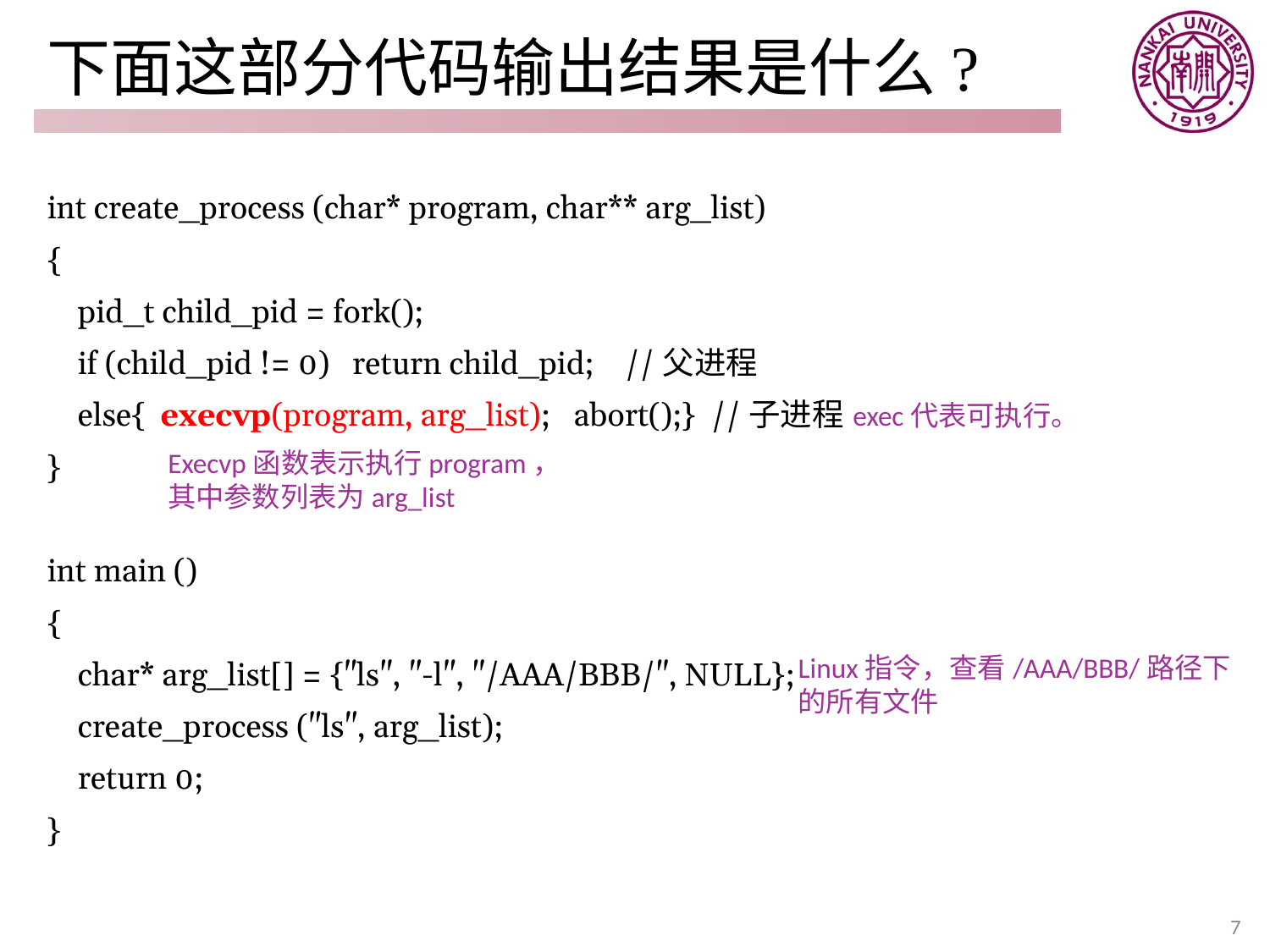

# 下面这部分代码输出结果是什么?
int create_process (char* program, char** arg_list)
{
    pid_t child_pid = fork();
    if (child_pid != 0)   return child_pid;    //父进程
    else{  execvp(program, arg_list);   abort();}  //子进程
}

int main ()
{
    char* arg_list[] = {"ls", "-l", "/AAA/BBB/", NULL};
    create_process ("ls", arg_list);
    return 0;
}
exec代表可执行。
Execvp函数表示执行program，其中参数列表为arg_list
Linux指令，查看/AAA/BBB/路径下的所有文件
7